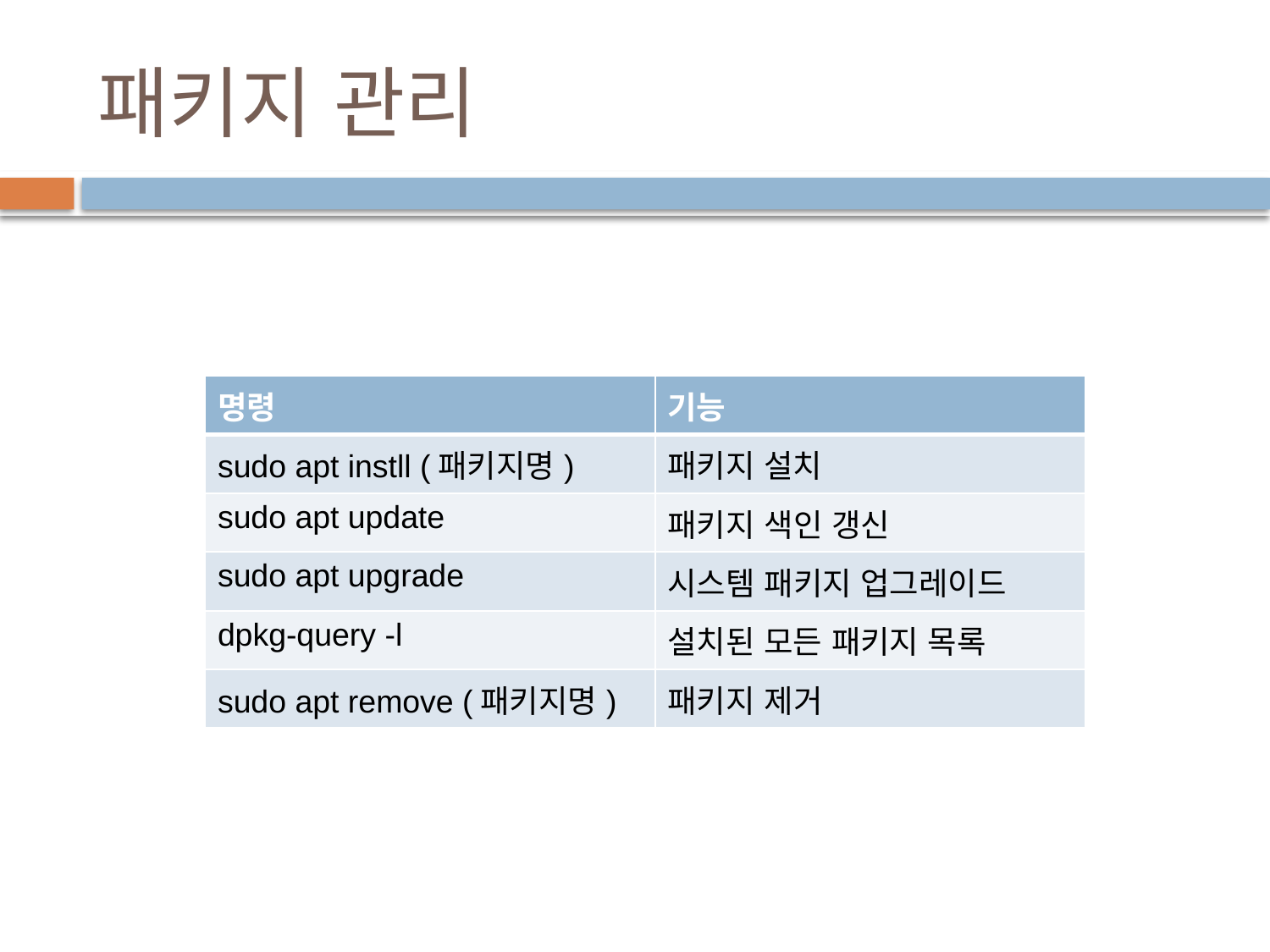

# 패키지 관리
| 명령 | 기능 |
| --- | --- |
| sudo apt instll (패키지명) | 패키지 설치 |
| sudo apt update | 패키지 색인 갱신 |
| sudo apt upgrade | 시스템 패키지 업그레이드 |
| dpkg-query -l | 설치된 모든 패키지 목록 |
| sudo apt remove (패키지명) | 패키지 제거 |